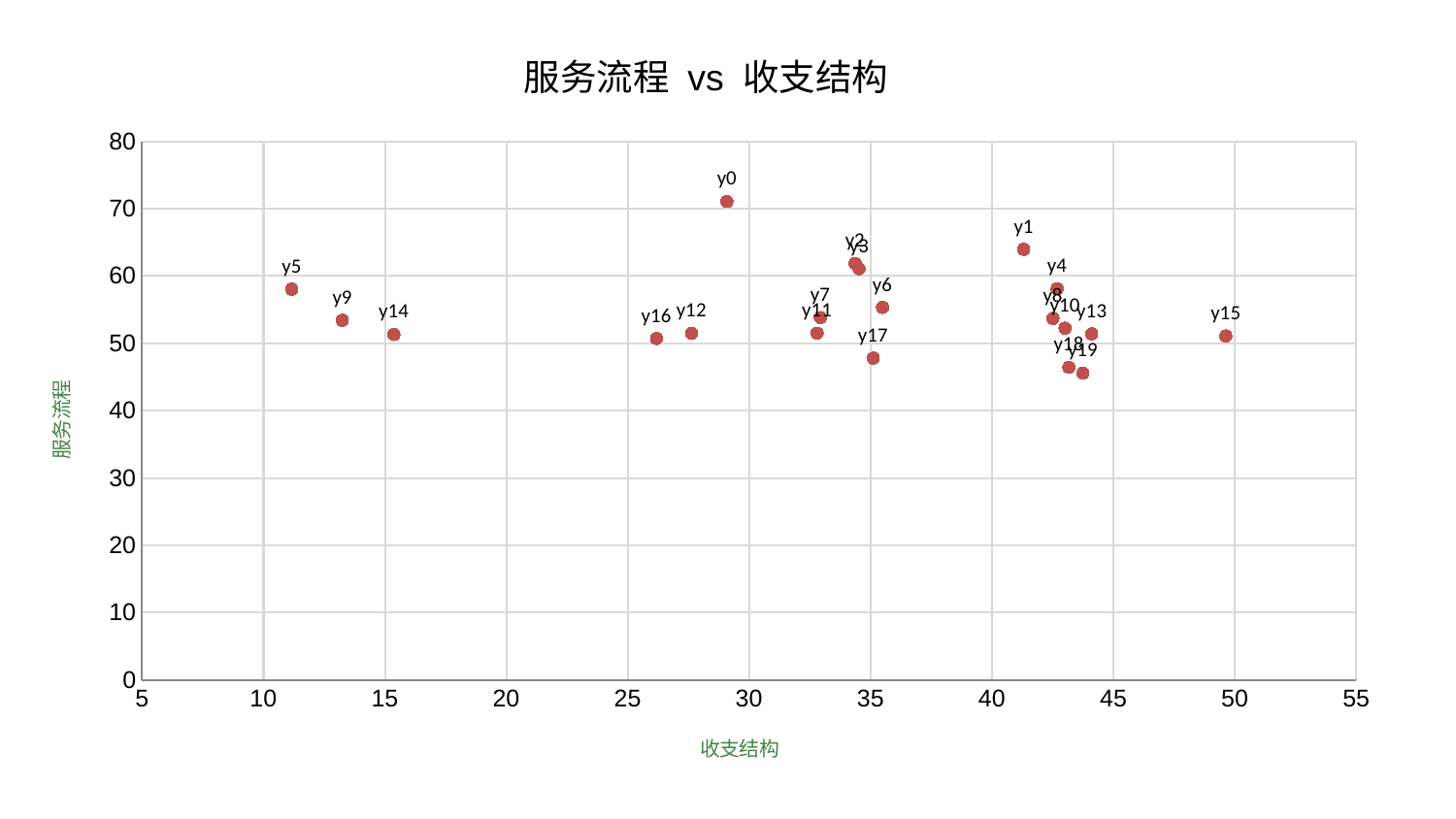

### Chart: 服务流程 vs 收支结构

| Category | 服务流程 |
|---|---|
260